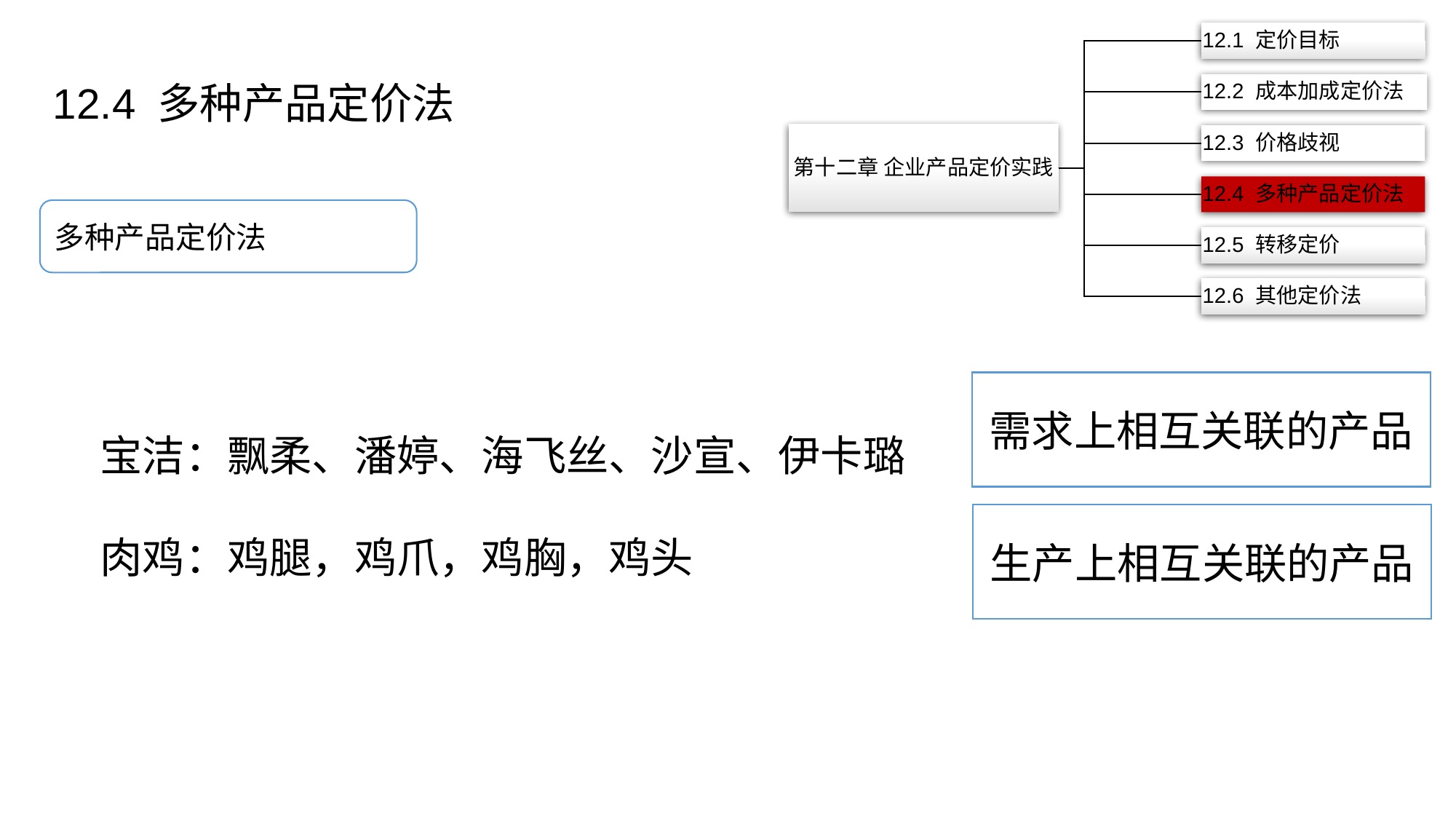

第十二章 企业产品定价实践
12.1 定价目标
12.2 成本加成定价法
12.3 价格歧视
12.4 多种产品定价法
12.5 转移定价
12.6 其他定价法
12.4 多种产品定价法
多种产品定价法
宝洁：飘柔、潘婷、海飞丝、沙宣、伊卡璐
肉鸡：鸡腿，鸡爪，鸡胸，鸡头
需求上相互关联的产品
生产上相互关联的产品